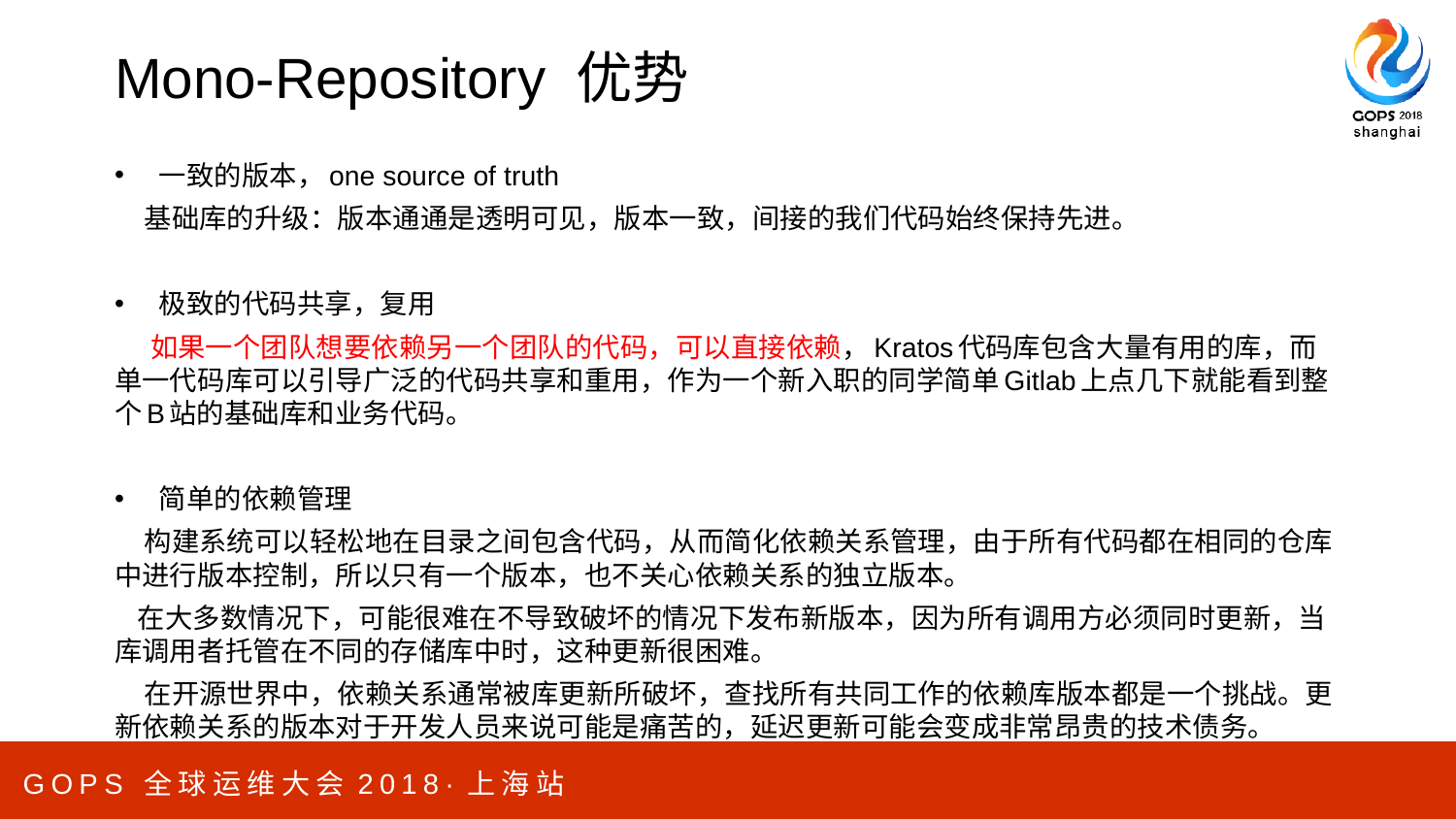

# Mono-Repository 优势
一致的版本，one source of truth
    基础库的升级：版本通通是透明可见，版本一致，间接的我们代码始终保持先进。

极致的代码共享，复用
     如果一个团队想要依赖另一个团队的代码，可以直接依赖，Kratos代码库包含大量有用的库，而单一代码库可以引导广泛的代码共享和重用，作为一个新入职的同学简单Gitlab上点几下就能看到整个B站的基础库和业务代码。

简单的依赖管理
    构建系统可以轻松地在目录之间包含代码，从而简化依赖关系管理，由于所有代码都在相同的仓库中进行版本控制，所以只有一个版本，也不关心依赖关系的独立版本。
   在大多数情况下，可能很难在不导致破坏的情况下发布新版本，因为所有调用方必须同时更新，当库调用者托管在不同的存储库中时，这种更新很困难。
    在开源世界中，依赖关系通常被库更新所破坏，查找所有共同工作的依赖库版本都是一个挑战。更新依赖关系的版本对于开发人员来说可能是痛苦的，延迟更新可能会变成非常昂贵的技术债务。